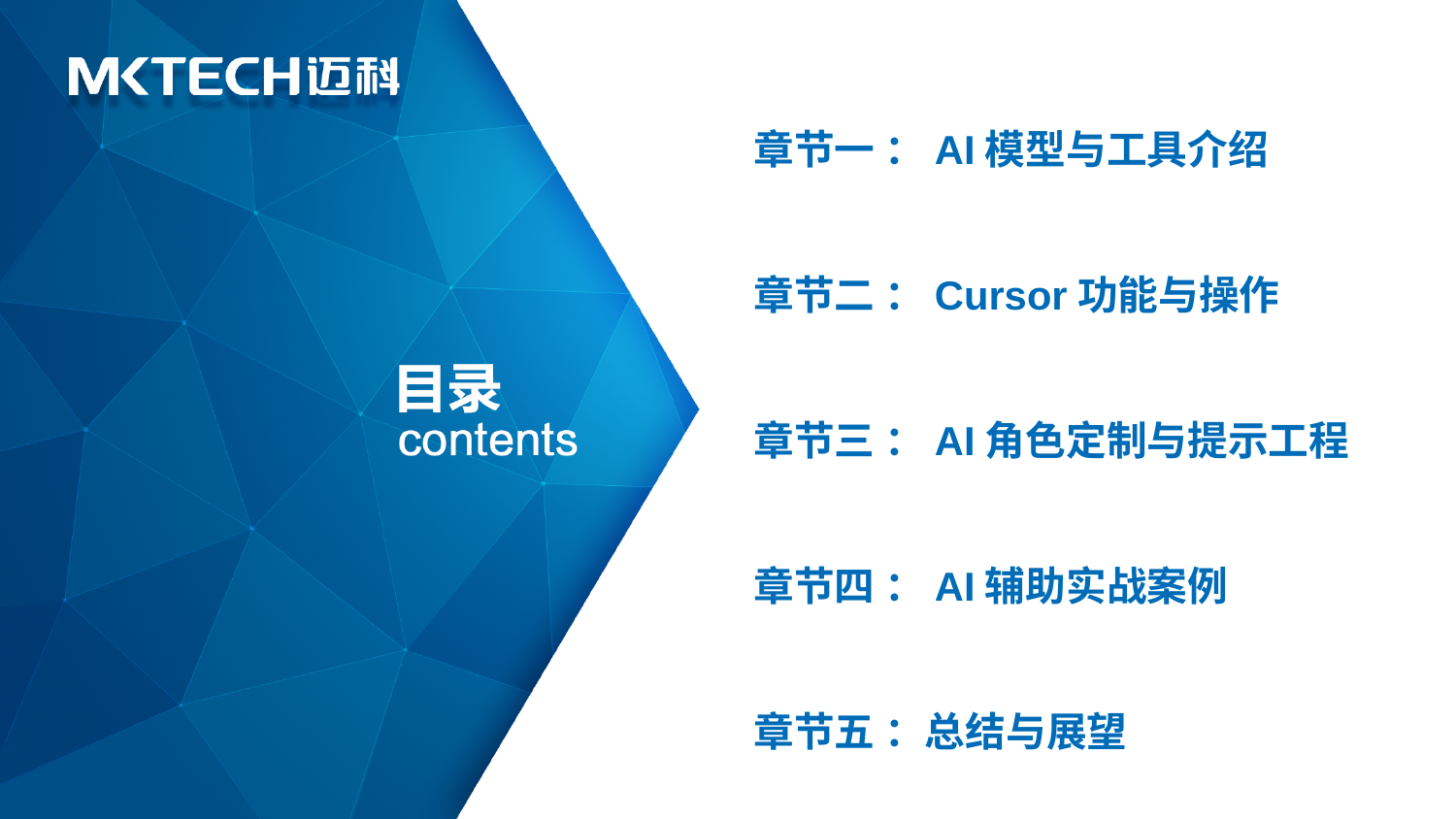

章节一 ：AI模型与工具介绍
章节二 ：Cursor功能与操作
章节三 ：AI角色定制与提示工程
章节四 ：AI辅助实战案例
章节五 ：总结与展望